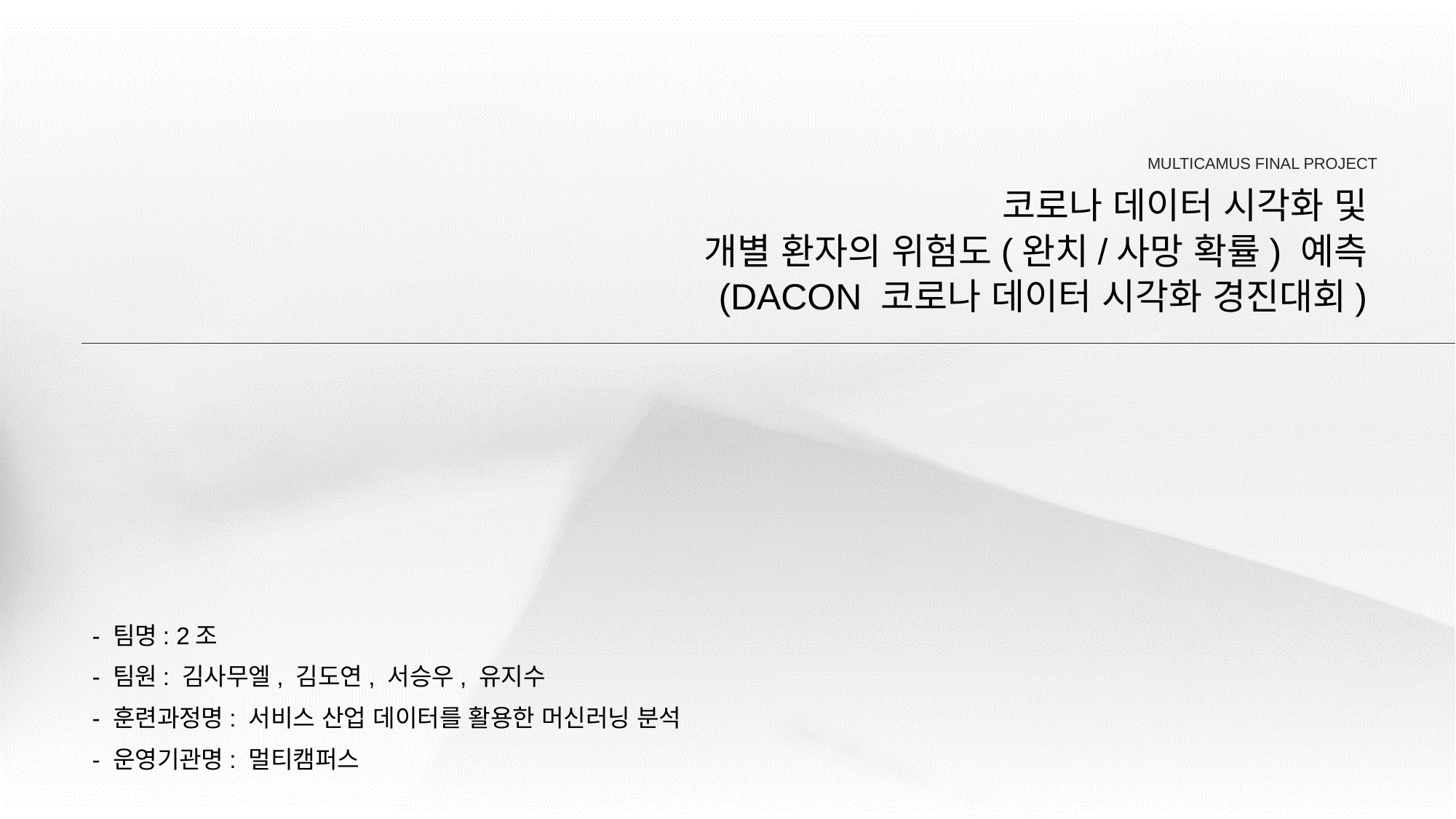

MULTICAMUS FINAL PROJECT
코로나 데이터 시각화 및
개별 환자의 위험도(완치/사망 확률) 예측
(DACON 코로나 데이터 시각화 경진대회)
- 팀명: 2조
- 팀원: 김사무엘, 김도연, 서승우, 유지수
- 훈련과정명: 서비스 산업 데이터를 활용한 머신러닝 분석
- 운영기관명: 멀티캠퍼스